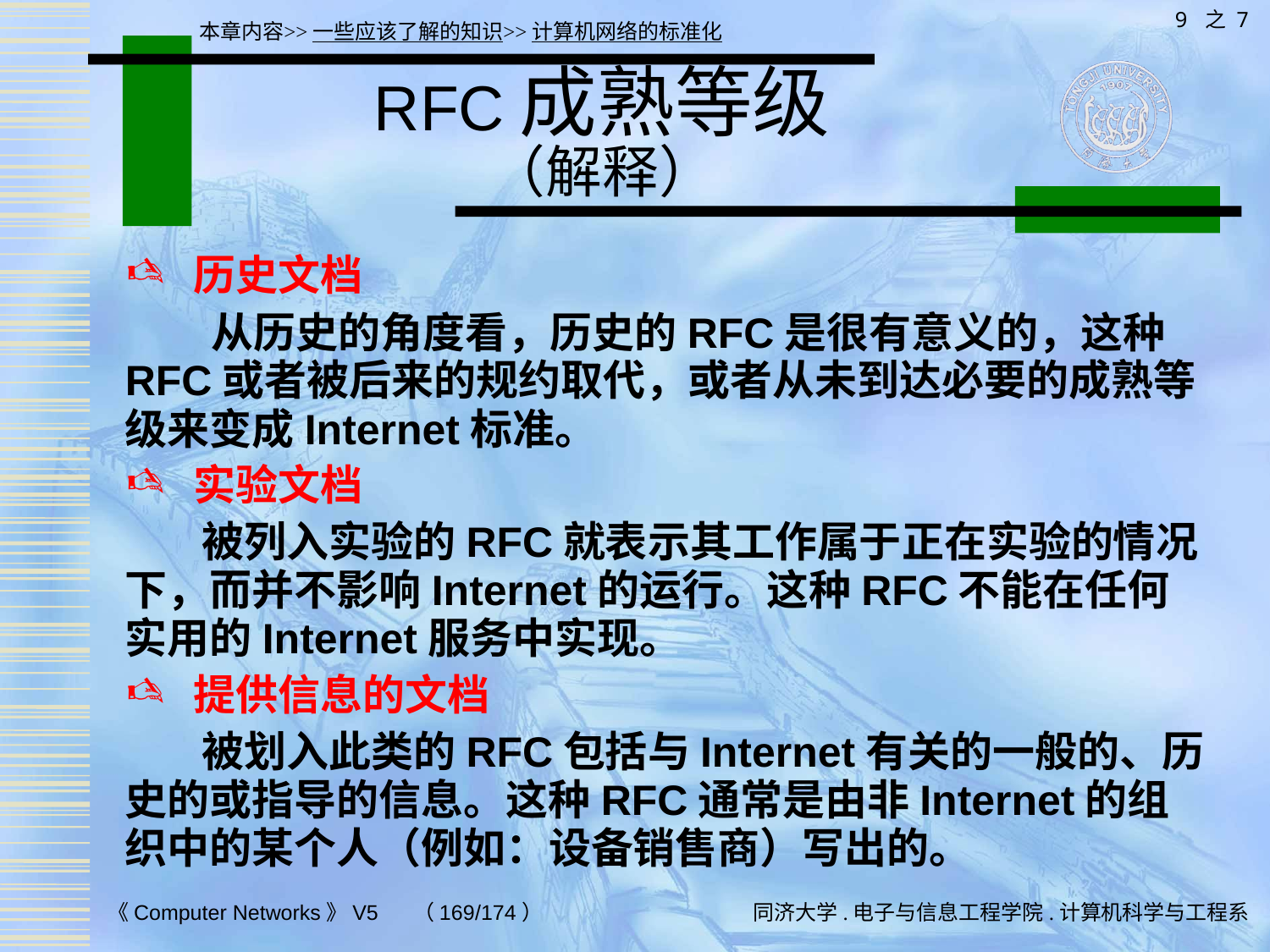

9 之 7
本章内容>>一些应该了解的知识>>计算机网络的标准化
# RFC成熟等级 （解释）
  历史文档
        从历史的角度看，历史的RFC是很有意义的，这种RFC或者被后来的规约取代，或者从未到达必要的成熟等级来变成Internet标准。
  实验文档
       被列入实验的RFC就表示其工作属于正在实验的情况下，而并不影响Internet的运行。这种RFC不能在任何实用的Internet服务中实现。
  提供信息的文档
       被划入此类的RFC包括与Internet有关的一般的、历史的或指导的信息。这种RFC通常是由非Internet的组织中的某个人（例如：设备销售商）写出的。